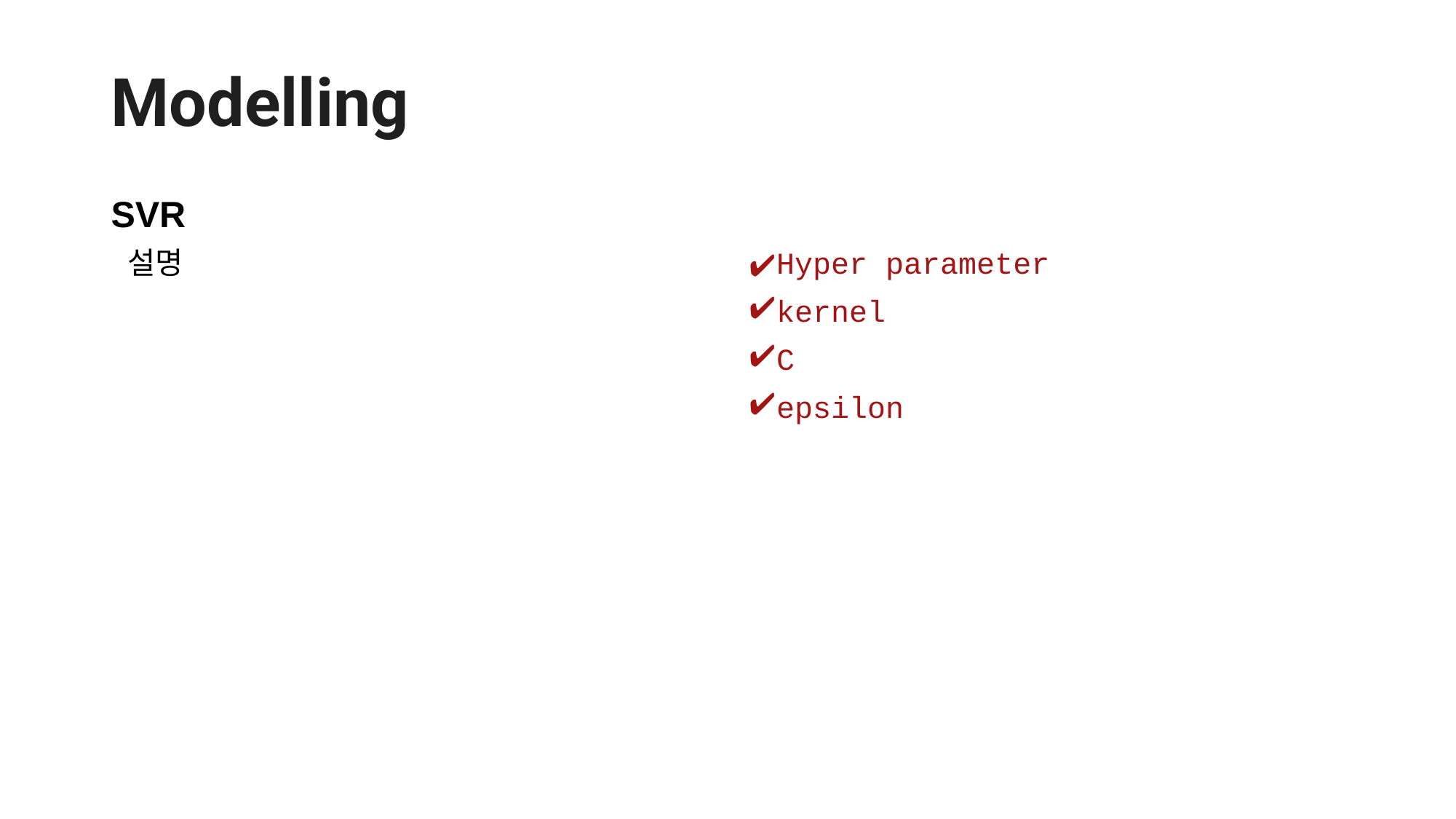

# Modelling
SVR
설명
Hyper parameter
kernel
C
epsilon